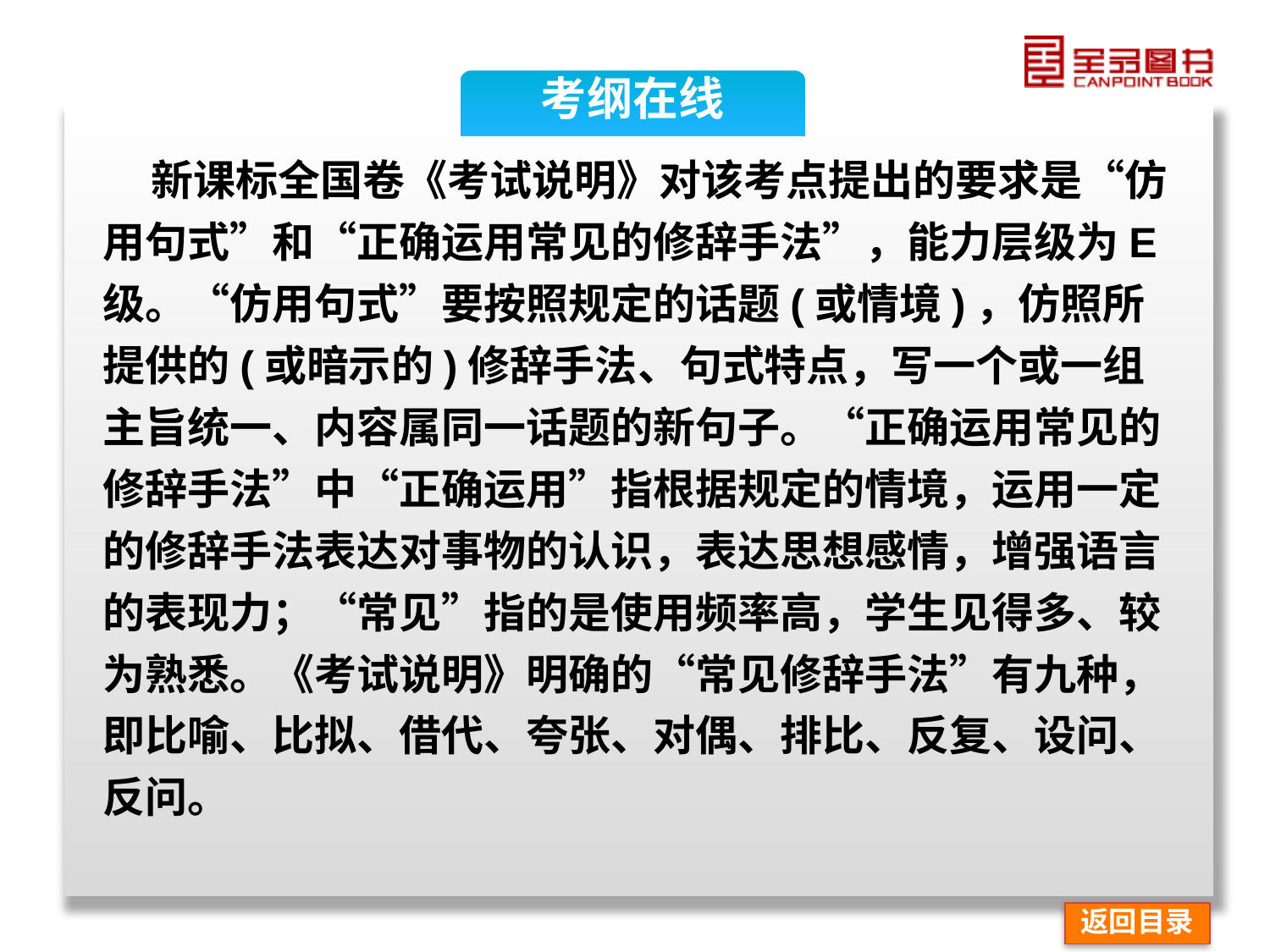

考纲在线

    新课标全国卷《考试说明》对该考点提出的要求是“仿用句式”和“正确运用常见的修辞手法”，能力层级为E级。“仿用句式”要按照规定的话题(或情境)，仿照所提供的(或暗示的)修辞手法、句式特点，写一个或一组主旨统一、内容属同一话题的新句子。“正确运用常见的修辞手法”中“正确运用”指根据规定的情境，运用一定的修辞手法表达对事物的认识，表达思想感情，增强语言的表现力；“常见”指的是使用频率高，学生见得多、较为熟悉。《考试说明》明确的“常见修辞手法”有九种，即比喻、比拟、借代、夸张、对偶、排比、反复、设问、反问。
返回目录